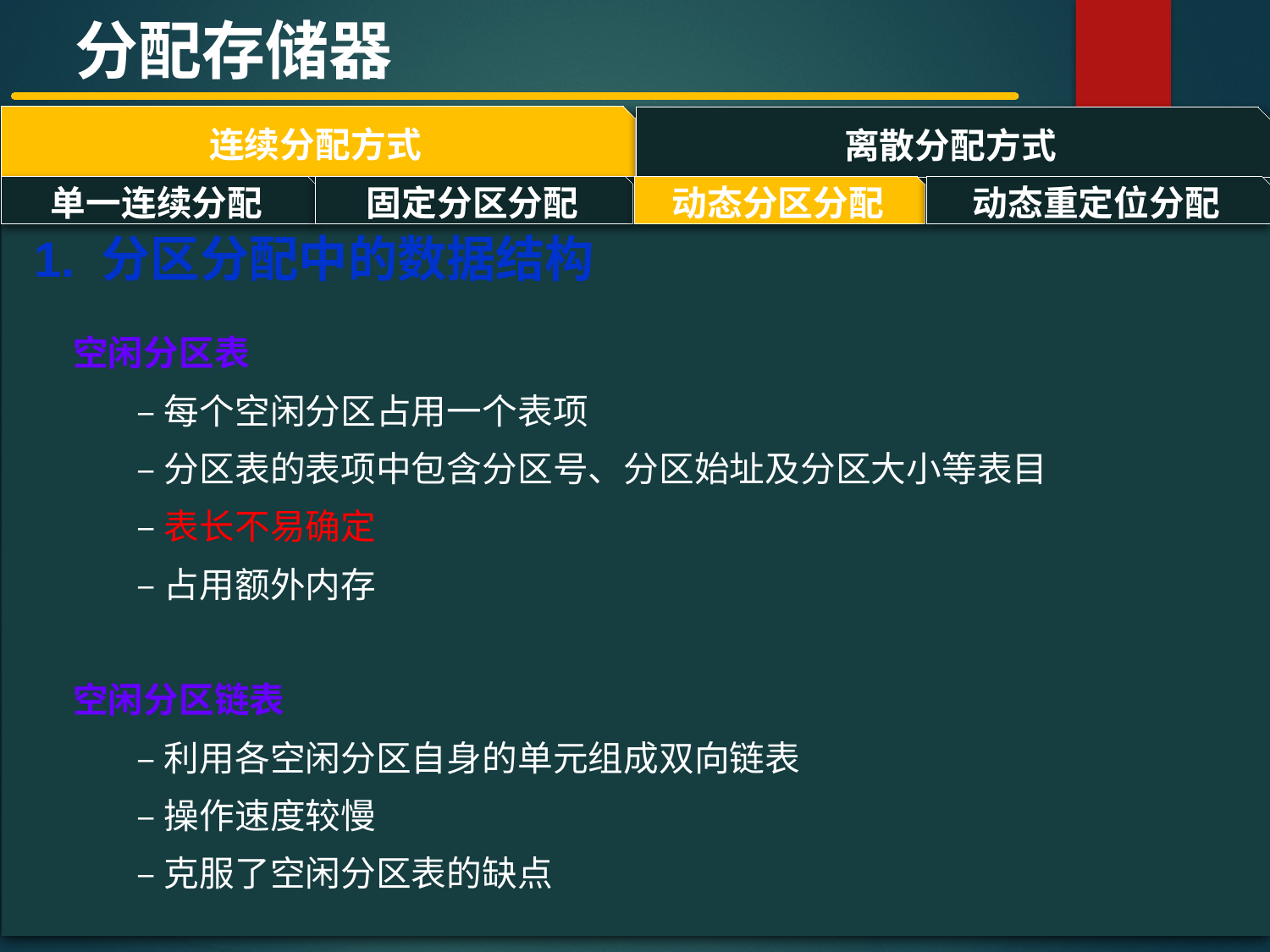

分配存储器
连续分配方式
离散分配方式
#
单一连续分配
固定分区分配
动态分区分配
动态重定位分配
1. 分区分配中的数据结构
空闲分区表
–每个空闲分区占用一个表项
–分区表的表项中包含分区号、分区始址及分区大小等表目
–表长不易确定
–占用额外内存

空闲分区链表
–利用各空闲分区自身的单元组成双向链表
–操作速度较慢
–克服了空闲分区表的缺点